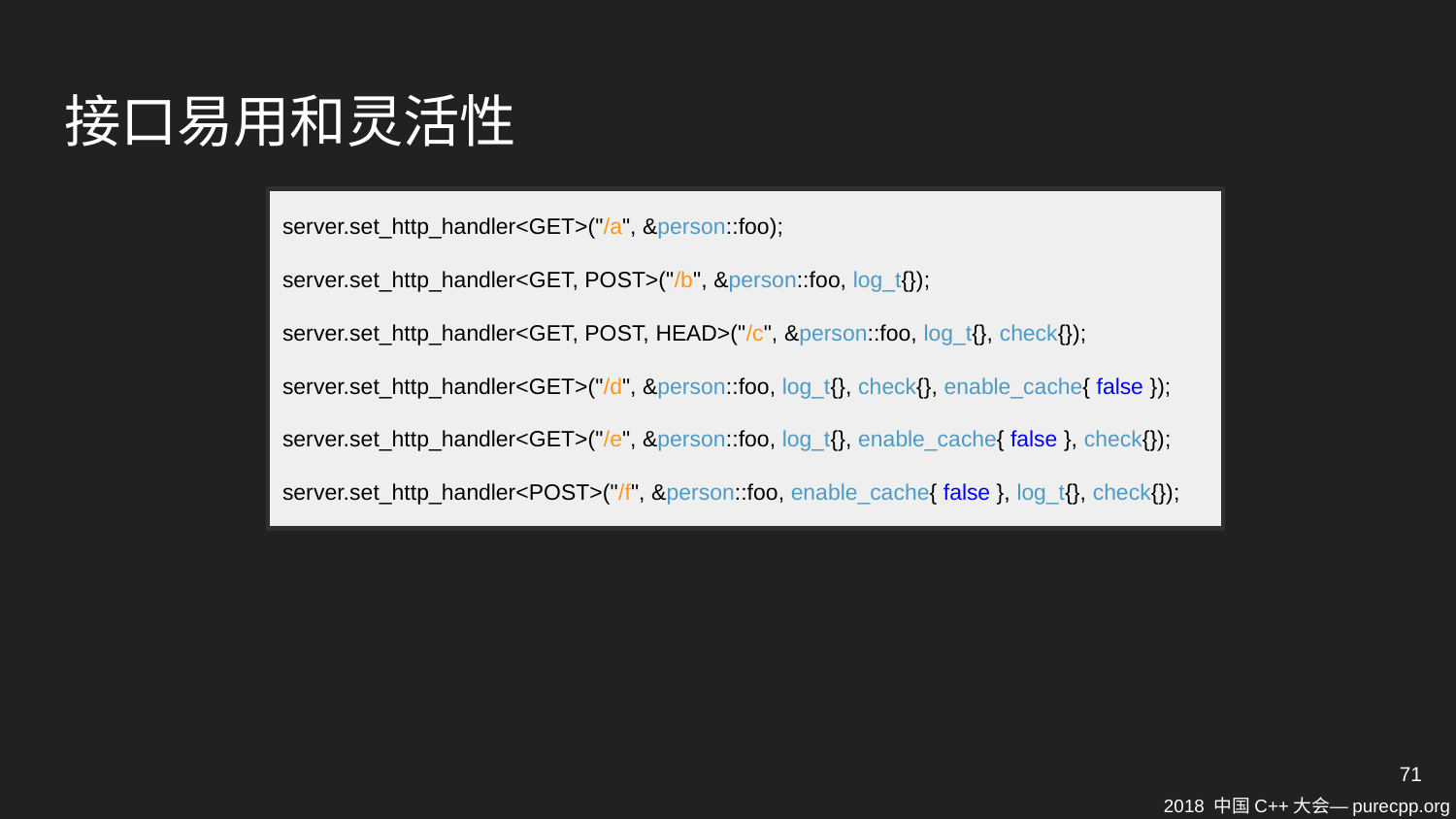

# 接口易用和灵活性

server.set_http_handler<GET>("/a", &person::foo);

server.set_http_handler<GET, POST>("/b", &person::foo, log_t{});

server.set_http_handler<GET, POST, HEAD>("/c", &person::foo, log_t{}, check{});

server.set_http_handler<GET>("/d", &person::foo, log_t{}, check{}, enable_cache{ false });

server.set_http_handler<GET>("/e", &person::foo, log_t{}, enable_cache{ false }, check{});

server.set_http_handler<POST>("/f", &person::foo, enable_cache{ false }, log_t{}, check{});
71